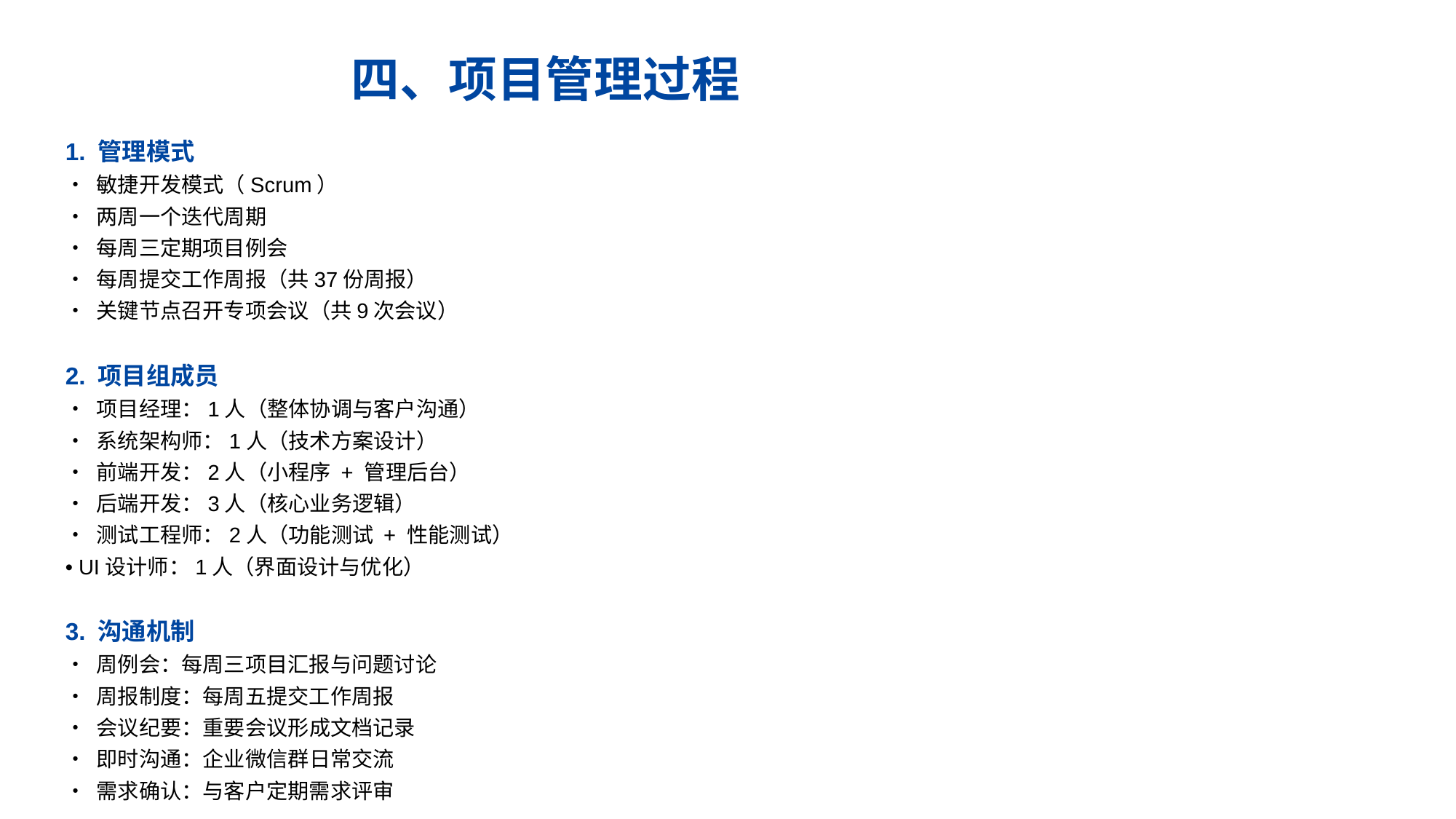

四、项目管理过程
1. 管理模式
• 敏捷开发模式（Scrum）
• 两周一个迭代周期
• 每周三定期项目例会
• 每周提交工作周报（共37份周报）
• 关键节点召开专项会议（共9次会议）

2. 项目组成员
• 项目经理：1人（整体协调与客户沟通）
• 系统架构师：1人（技术方案设计）
• 前端开发：2人（小程序 + 管理后台）
• 后端开发：3人（核心业务逻辑）
• 测试工程师：2人（功能测试 + 性能测试）
• UI设计师：1人（界面设计与优化）

3. 沟通机制
• 周例会：每周三项目汇报与问题讨论
• 周报制度：每周五提交工作周报
• 会议纪要：重要会议形成文档记录
• 即时沟通：企业微信群日常交流
• 需求确认：与客户定期需求评审